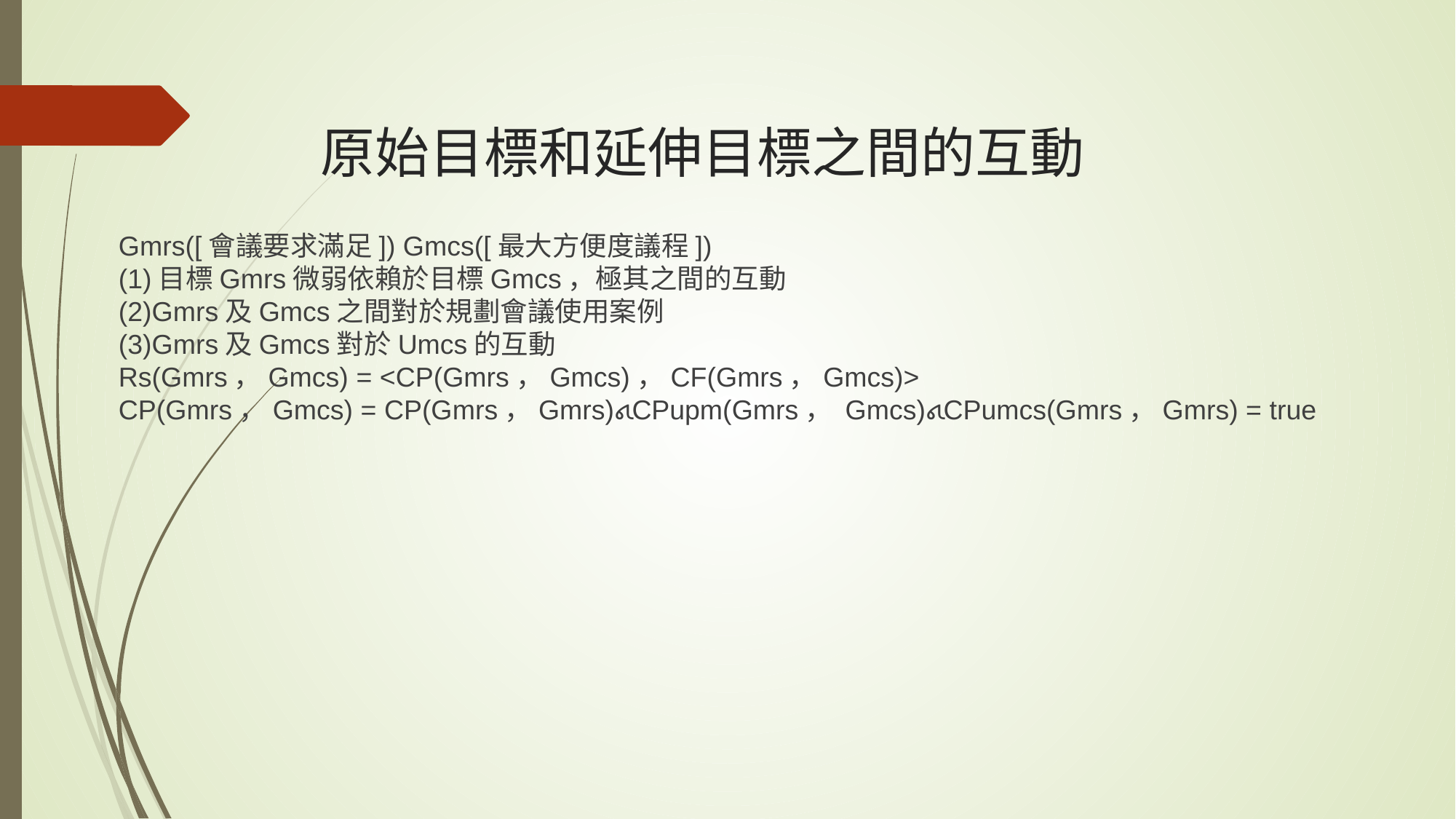

23
# 原始目標和延伸目標之間的互動
 Gmrs([會議要求滿足]) Gmcs([最大方便度議程])
 (1)目標Gmrs微弱依賴於目標Gmcs，極其之間的互動
 (2)Gmrs及Gmcs之間對於規劃會議使用案例
 (3)Gmrs及Gmcs對於Umcs的互動
 Rs(Gmrs，Gmcs) = <CP(Gmrs，Gmcs)，CF(Gmrs，Gmcs)>
 CP(Gmrs，Gmcs) = CP(Gmrs，Gmrs)𑂽CPupm(Gmrs， Gmcs)𑂽CPumcs(Gmrs，Gmrs) = true